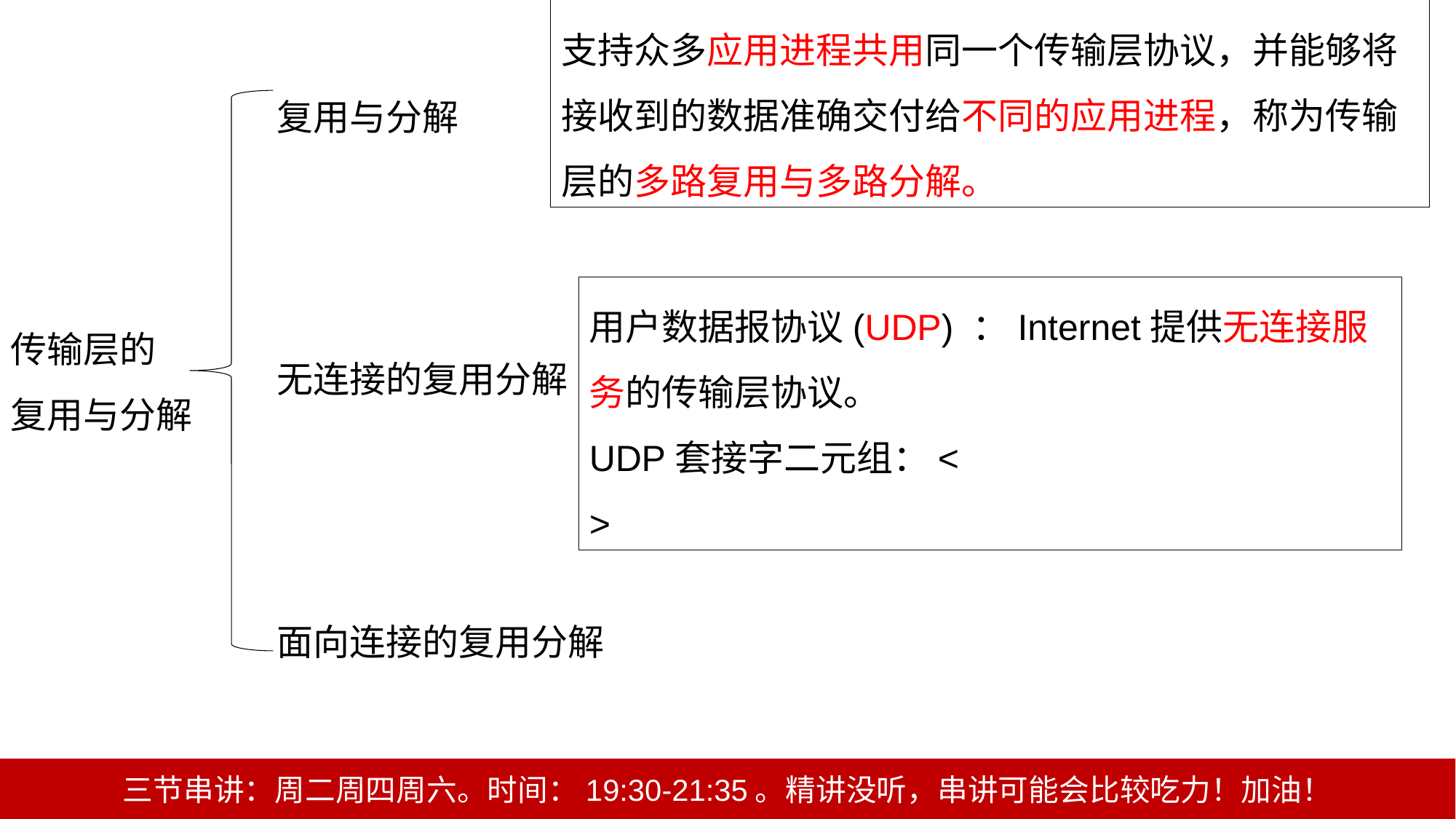

支持众多应用进程共用同一个传输层协议，并能够将接收到的数据准确交付给不同的应用进程，称为传输层的多路复用与多路分解。
复用与分解

无连接的复用分解

面向连接的复用分解

用户数据报协议(UDP) ：Internet提供无连接服务的传输层协议。
UDP套接字二元组：<目的IP地址，目的端口号>
传输层的
复用与分解